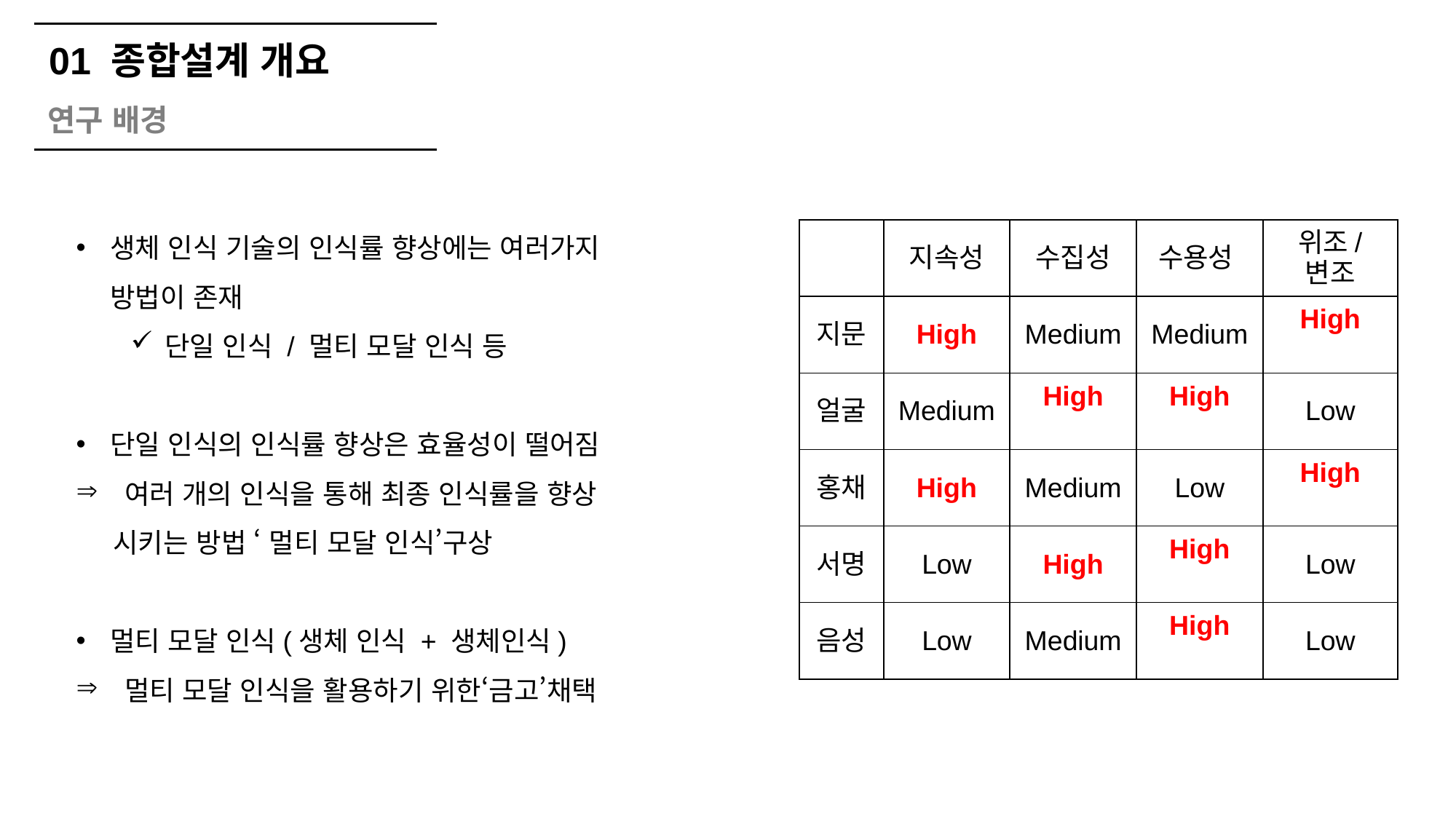

01 종합설계 개요
연구 배경
생체 인식 기술의 인식률 향상에는 여러가지 방법이 존재
단일 인식 / 멀티 모달 인식 등

단일 인식의 인식률 향상은 효율성이 떨어짐
 여러 개의 인식을 통해 최종 인식률을 향상
    시키는 방법 ‘ 멀티 모달 인식’구상

멀티 모달 인식(생체 인식 + 생체인식)
 멀티 모달 인식을 활용하기 위한‘금고’채택
|  | 지속성 | 수집성 | 수용성 | 위조/ 변조 |
| --- | --- | --- | --- | --- |
| 지문 | High | Medium | Medium | High |
| 얼굴 | Medium | High | High | Low |
| 홍채 | High | Medium | Low | High |
| 서명 | Low | High | High | Low |
| 음성 | Low | Medium | High | Low |